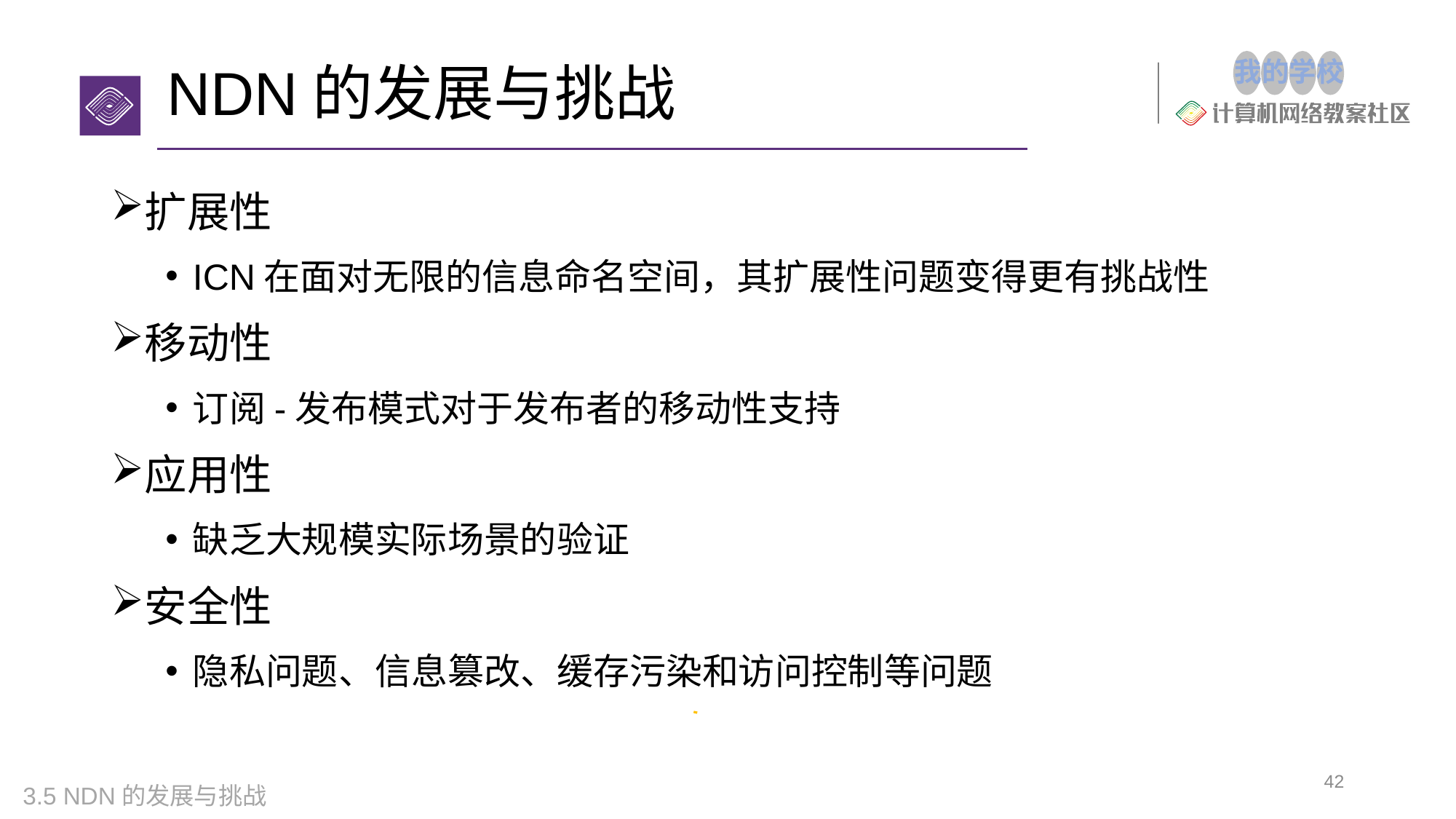

# NDN的发展与挑战
扩展性
ICN在面对无限的信息命名空间，其扩展性问题变得更有挑战性
移动性
订阅-发布模式对于发布者的移动性支持
应用性
缺乏大规模实际场景的验证
安全性
隐私问题、信息篡改、缓存污染和访问控制等问题

42
3.5 NDN的发展与挑战